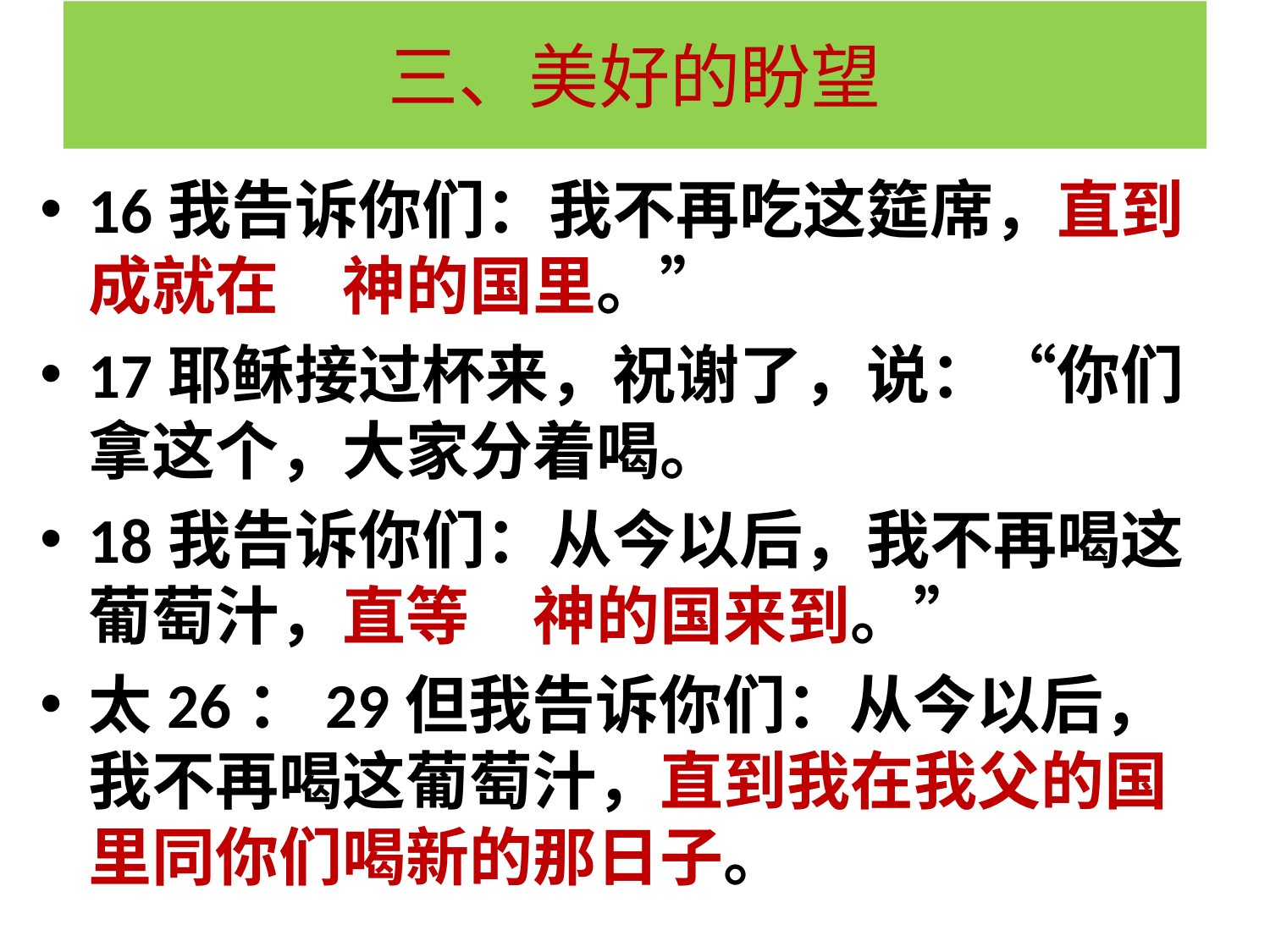

# 三、美好的盼望
16我告诉你们：我不再吃这筵席，直到成就在　神的国里。”
17耶稣接过杯来，祝谢了，说：“你们拿这个，大家分着喝。
18我告诉你们：从今以后，我不再喝这葡萄汁，直等　神的国来到。”
太26：29但我告诉你们：从今以后，我不再喝这葡萄汁，直到我在我父的国里同你们喝新的那日子。